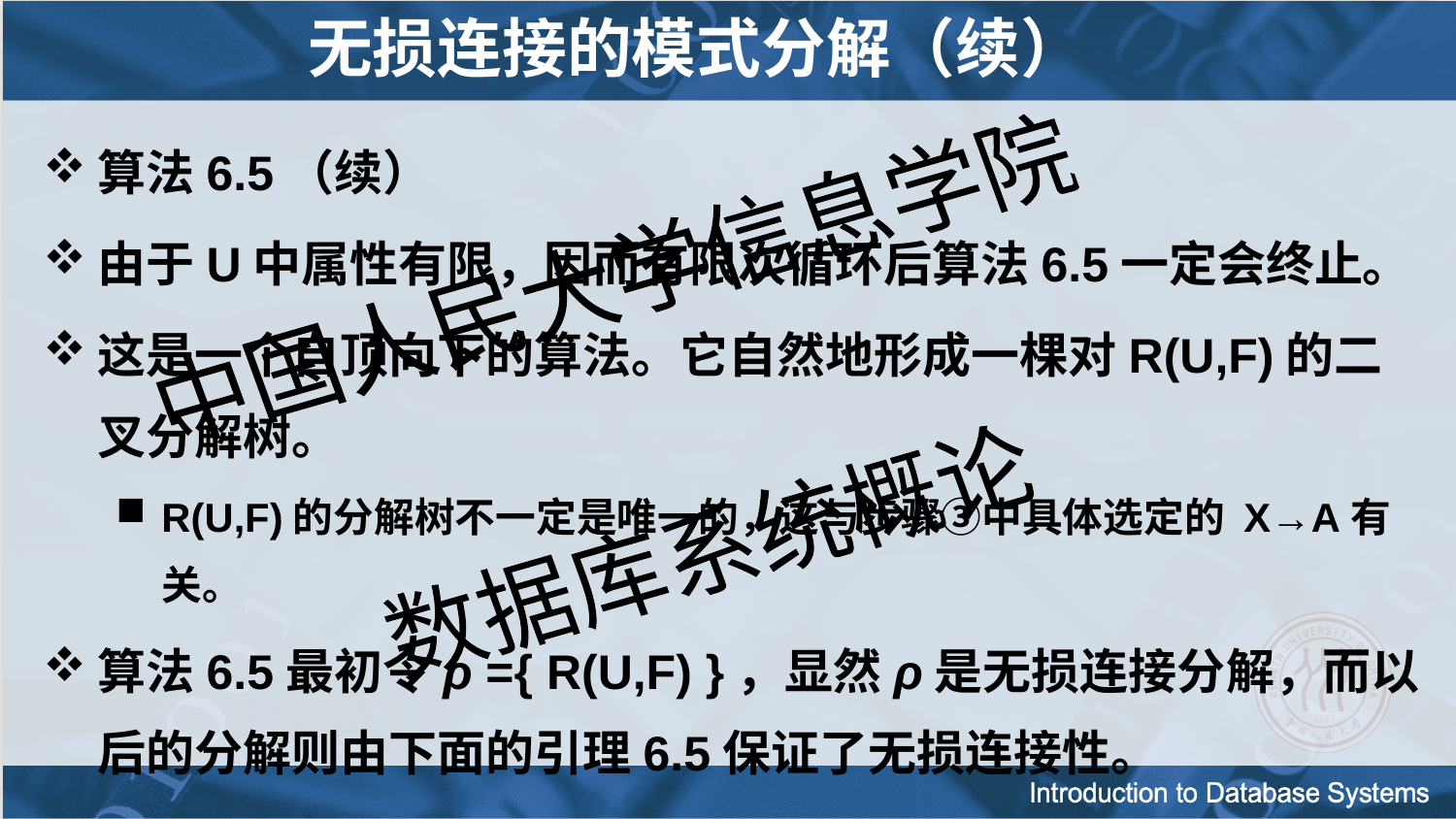

# 无损连接的模式分解（续）
算法6.5（续）
由于U中属性有限，因而有限次循环后算法6.5一定会终止。
这是一个自顶向下的算法。它自然地形成一棵对R(U,F)的二叉分解树。
R(U,F)的分解树不一定是唯一的，这与步骤③中具体选定的 X→A有关。
算法6.5最初令ρ ={ R(U,F) }，显然ρ是无损连接分解，而以后的分解则由下面的引理6.5保证了无损连接性。